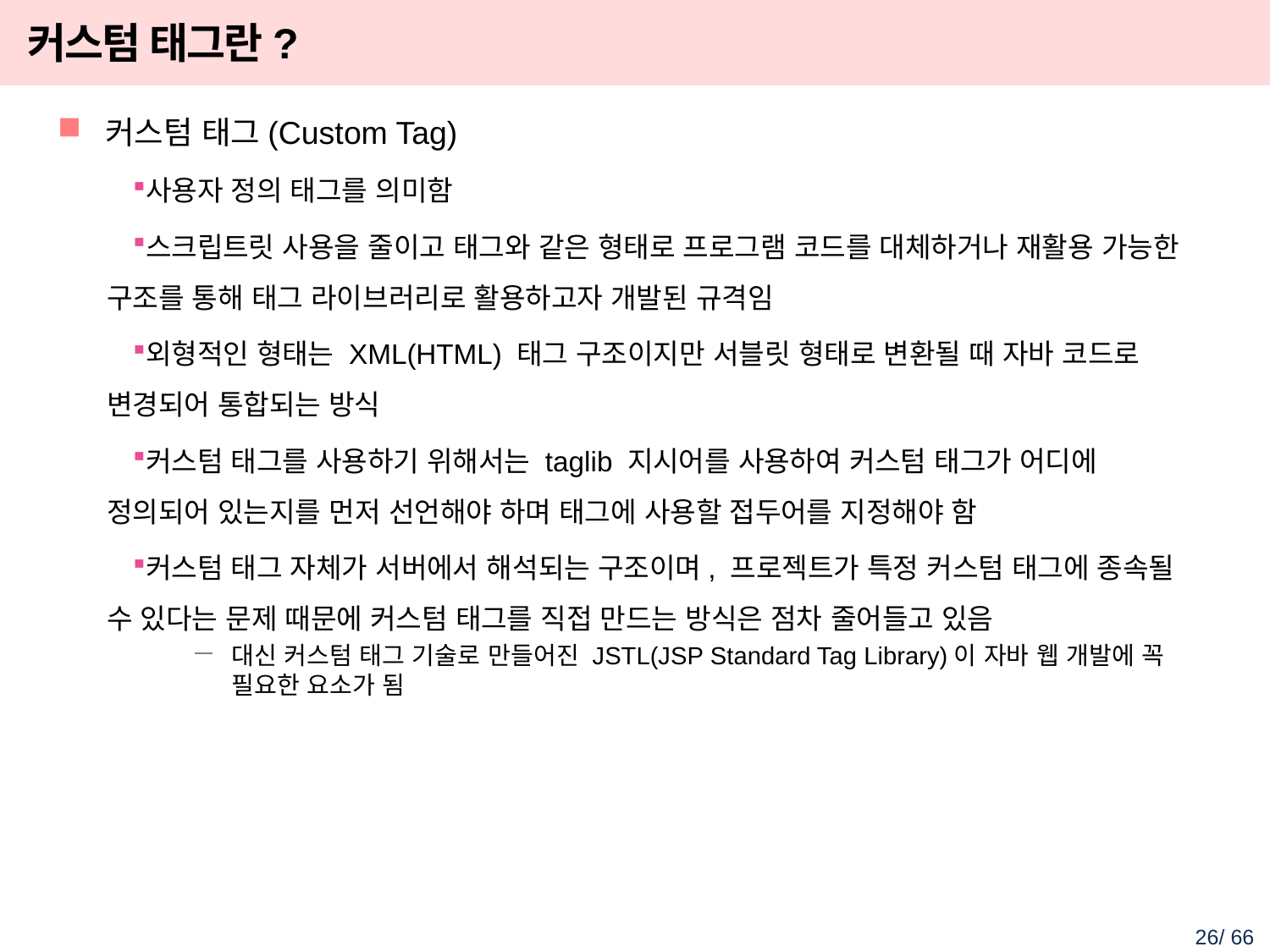

# 커스텀 태그란?
커스텀 태그(Custom Tag)
사용자 정의 태그를 의미함
스크립트릿 사용을 줄이고 태그와 같은 형태로 프로그램 코드를 대체하거나 재활용 가능한 구조를 통해 태그 라이브러리로 활용하고자 개발된 규격임
외형적인 형태는 XML(HTML) 태그 구조이지만 서블릿 형태로 변환될 때 자바 코드로 변경되어 통합되는 방식
커스텀 태그를 사용하기 위해서는 taglib 지시어를 사용하여 커스텀 태그가 어디에 정의되어 있는지를 먼저 선언해야 하며 태그에 사용할 접두어를 지정해야 함
커스텀 태그 자체가 서버에서 해석되는 구조이며, 프로젝트가 특정 커스텀 태그에 종속될 수 있다는 문제 때문에 커스텀 태그를 직접 만드는 방식은 점차 줄어들고 있음
대신 커스텀 태그 기술로 만들어진 JSTL(JSP Standard Tag Library)이 자바 웹 개발에 꼭 필요한 요소가 됨